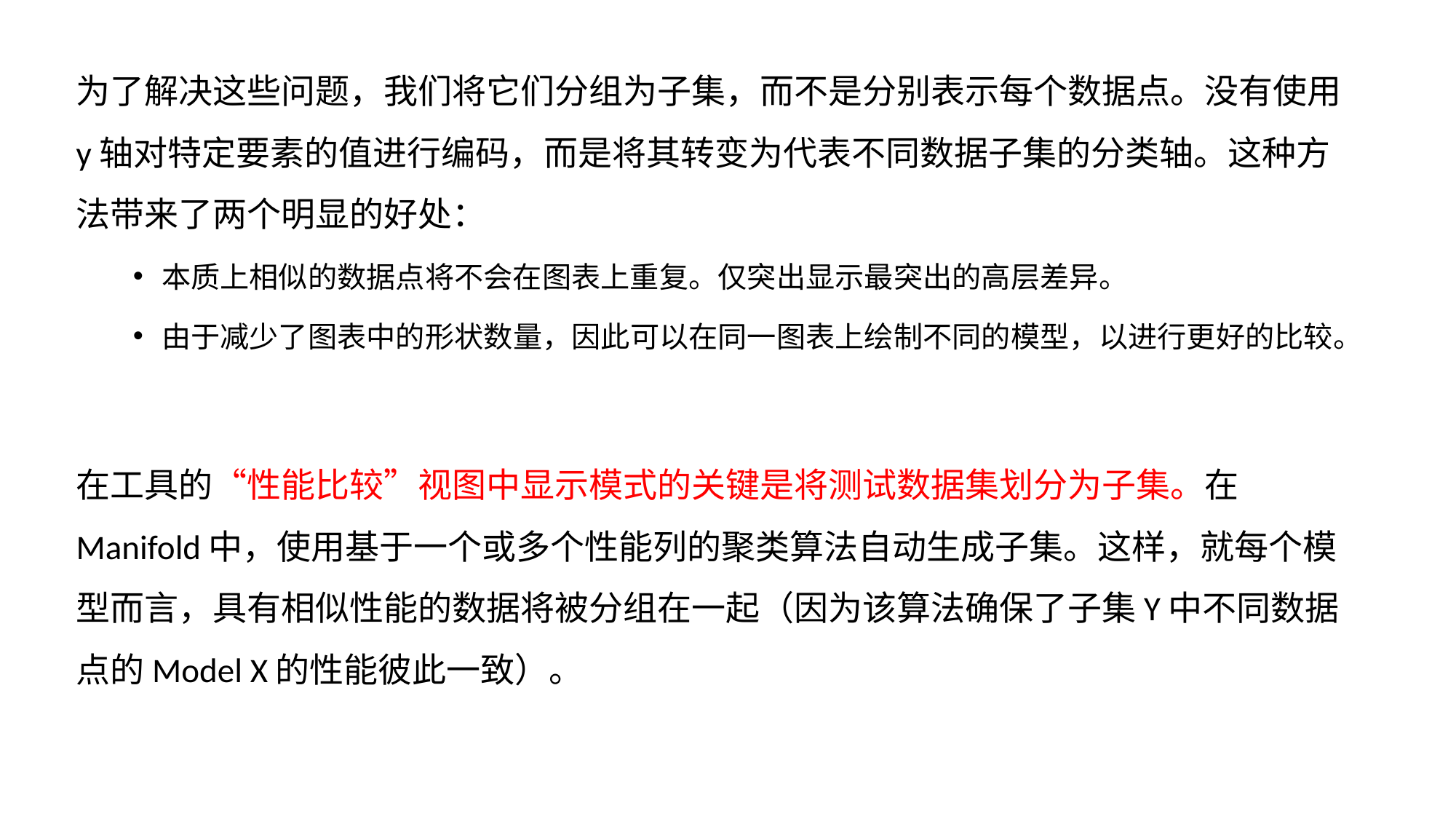

为了解决这些问题，我们将它们分组为子集，而不是分别表示每个数据点。没有使用y轴对特定要素的值进行编码，而是将其转变为代表不同数据子集的分类轴。这种方法带来了两个明显的好处：
本质上相似的数据点将不会在图表上重复。仅突出显示最突出的高层差异。
由于减少了图表中的形状数量，因此可以在同一图表上绘制不同的模型，以进行更好的比较。

在工具的“性能比较”视图中显示模式的关键是将测试数据集划分为子集。在Manifold中，使用基于一个或多个性能列的聚类算法自动生成子集。这样，就每个模型而言，具有相似性能的数据将被分组在一起（因为该算法确保了子集Y中不同数据点的Model X的性能彼此一致）。